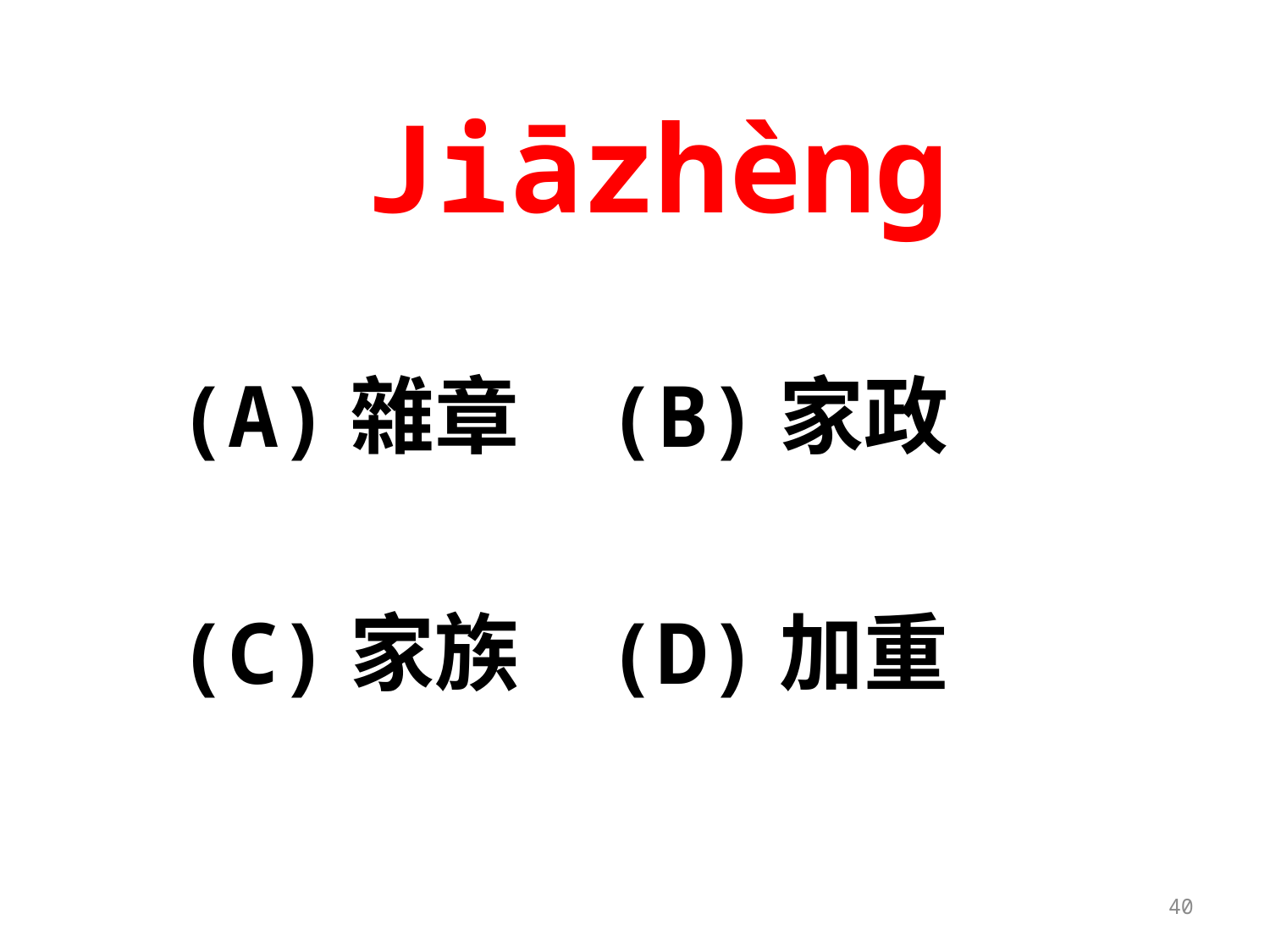

# Jiāzhèng

(A)雜章	(B)家政

(C)家族	(D)加重
40